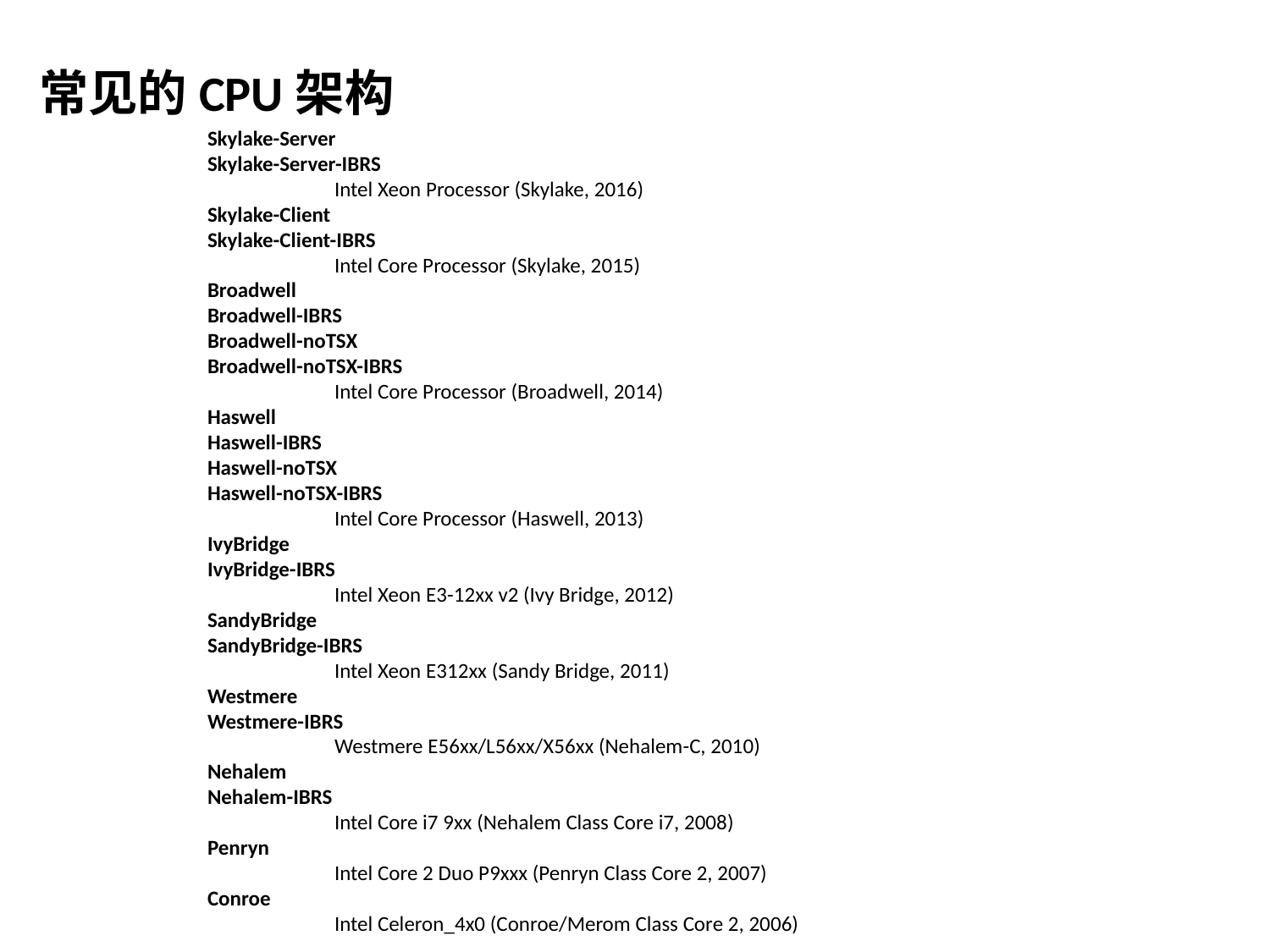

常见的CPU架构
Skylake-Server
Skylake-Server-IBRS
	Intel Xeon Processor (Skylake, 2016)
Skylake-Client
Skylake-Client-IBRS
	Intel Core Processor (Skylake, 2015)
Broadwell
Broadwell-IBRS
Broadwell-noTSX
Broadwell-noTSX-IBRS
	Intel Core Processor (Broadwell, 2014)
Haswell
Haswell-IBRS
Haswell-noTSX
Haswell-noTSX-IBRS
	Intel Core Processor (Haswell, 2013)
IvyBridge
IvyBridge-IBRS
	Intel Xeon E3-12xx v2 (Ivy Bridge, 2012)
SandyBridge
SandyBridge-IBRS
	Intel Xeon E312xx (Sandy Bridge, 2011)
Westmere
Westmere-IBRS
	Westmere E56xx/L56xx/X56xx (Nehalem-C, 2010)
Nehalem
Nehalem-IBRS
	Intel Core i7 9xx (Nehalem Class Core i7, 2008)
Penryn
	Intel Core 2 Duo P9xxx (Penryn Class Core 2, 2007)
Conroe
	Intel Celeron_4x0 (Conroe/Merom Class Core 2, 2006)